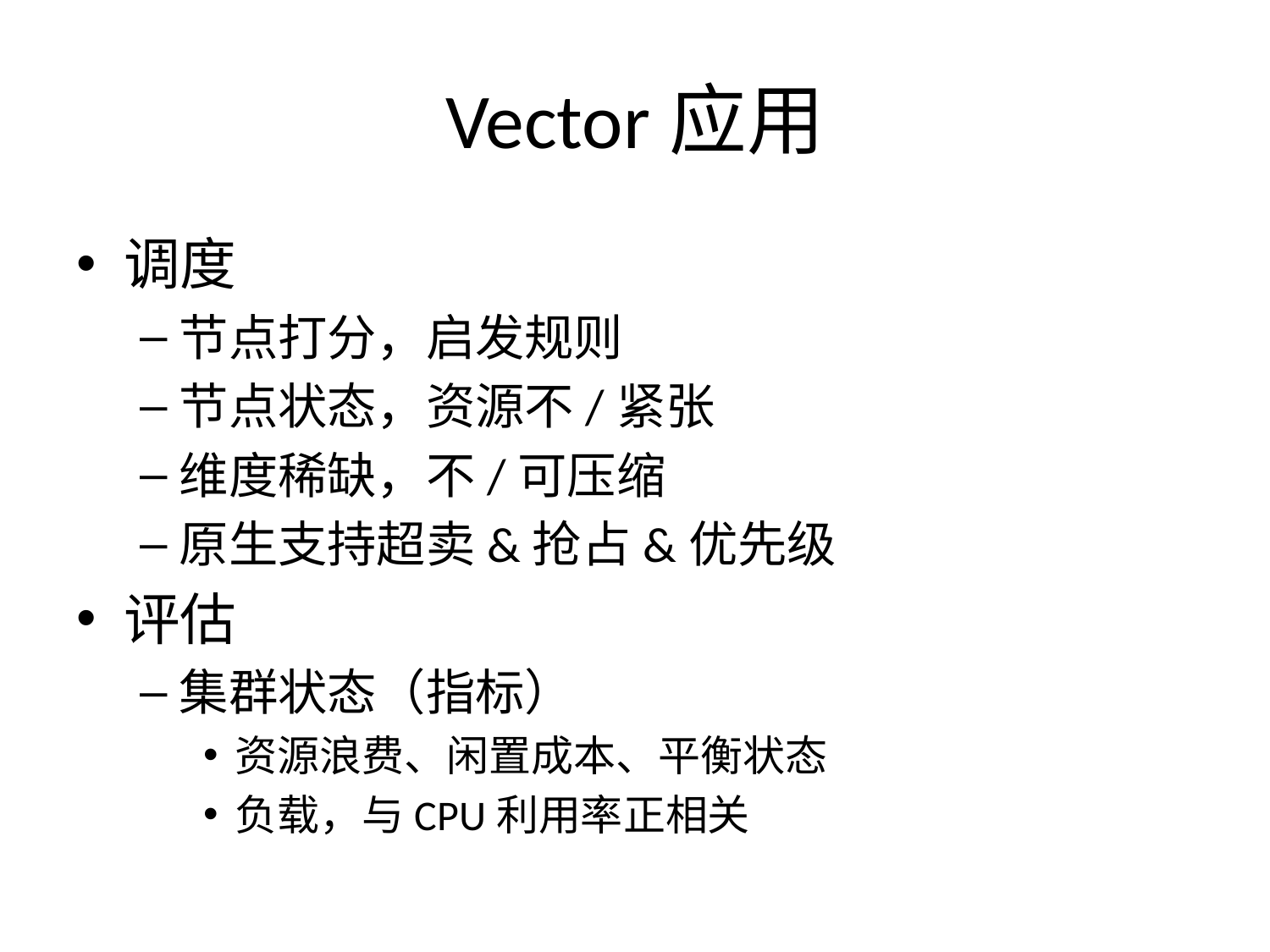

# Vector应用
调度
节点打分，启发规则
节点状态，资源不/紧张
维度稀缺，不/可压缩
原生支持超卖&抢占&优先级
评估
集群状态（指标）
资源浪费、闲置成本、平衡状态
负载，与CPU利用率正相关